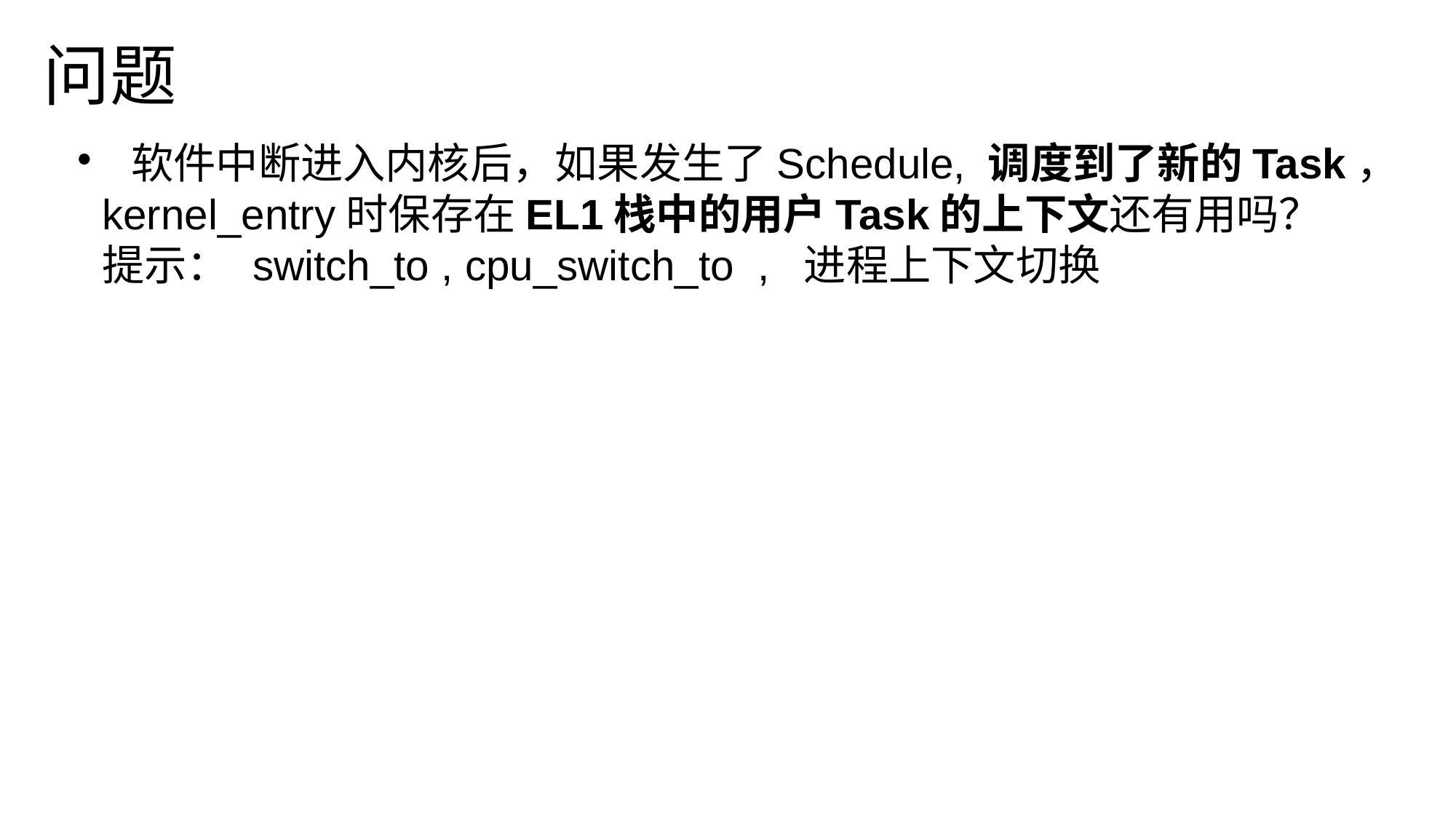

问题
  软件中断进入内核后，如果发生了Schedule, 调度到了新的Task，kernel_entry时保存在EL1栈中的用户Task的上下文还有用吗？
提示： switch_to , cpu_switch_to  ,  进程上下文切换